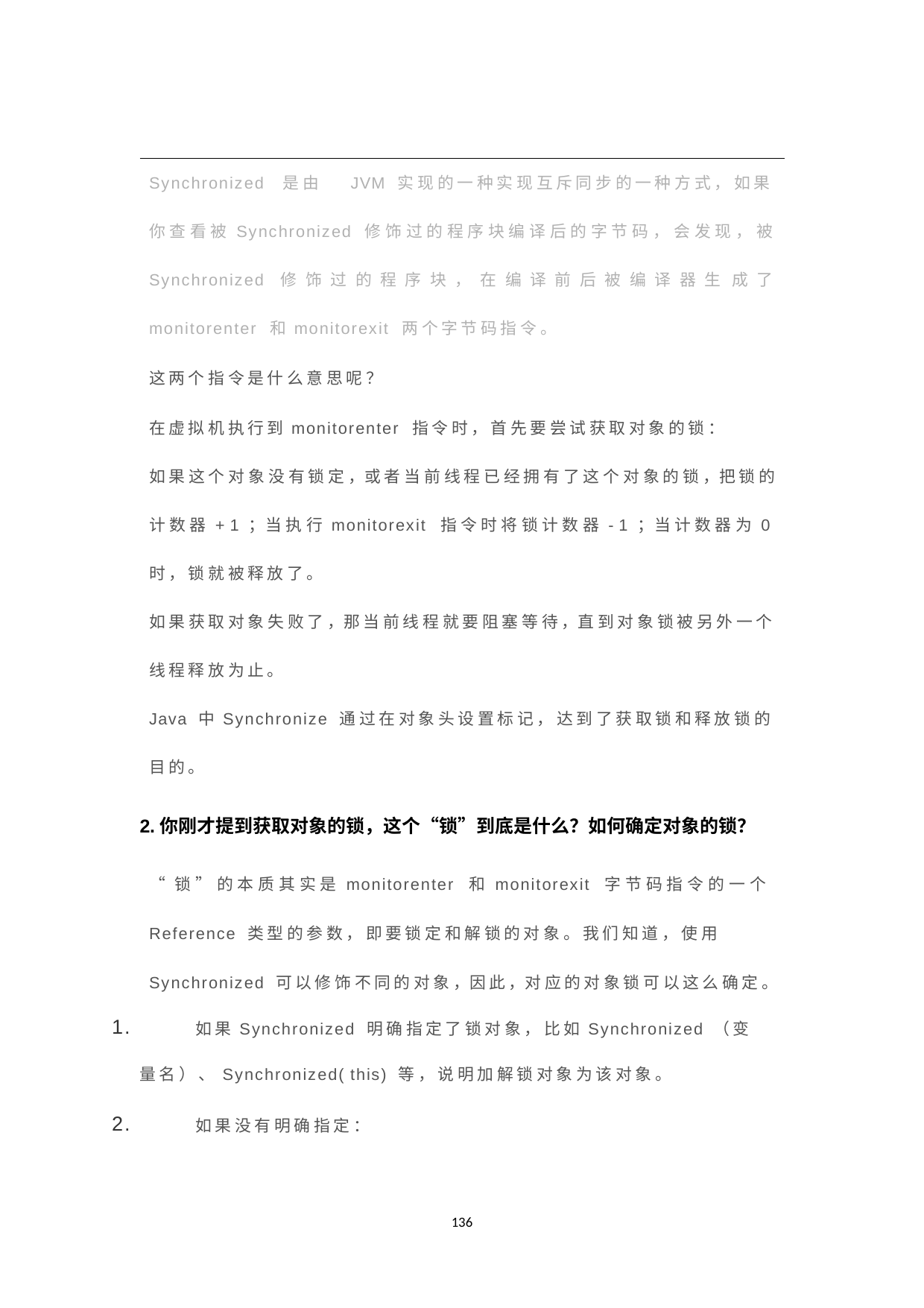

Synchronized  是 由	JVM 实 现的 一 种 实现 互 斥 同步 的 一 种方 式 ， 如 果
你查看被 Synchronized 修饰过的程序块编译后的字节码， 会发现， 被 Synchronized 修 饰 过 的 程 序 块 ， 在 编 译 前 后 被 编 译 器 生 成 了 monitorenter 和 monitorexit 两个字节码指令。

这两个指令是什么意思呢？

在虚拟机执行到 monitorenter 指令时， 首先要尝试获取对象的锁：
如果这个对象没有锁定，或者当前线程已经拥有了这个对象的锁，把锁的 计数器 + 1 ；当执行 monitorexit 指令时将锁计数器 - 1 ；当计数器为 0  时， 锁就被释放了。
如果获取对象失败了，那当前线程就要阻塞等待，直到对象锁被另外一个 线程释放为止。
Java 中 Synchronize 通过在对象头设置标记， 达到了获取锁和释放锁 的目的。

2.你刚才提到获取对象的锁，这个“锁”到底是什么？如何确定对象的锁？
“ 锁” 的本质其实是 monitorenter 和 monitorexit 字节码指令的一个 Reference 类型的参数， 即要锁定和解锁的对象。 我们知道， 使用

Synchronized 可以修饰不同的对象 ，因 此 ，对 应的对象锁可以这么确定。
1.
如果 Synchronized 明确指定了锁对象， 比如 Synchronized （ 变
量名） 、 Synchronized( this) 等， 说明加解锁对象为该对象。
2.
如果没有明确指定：
136